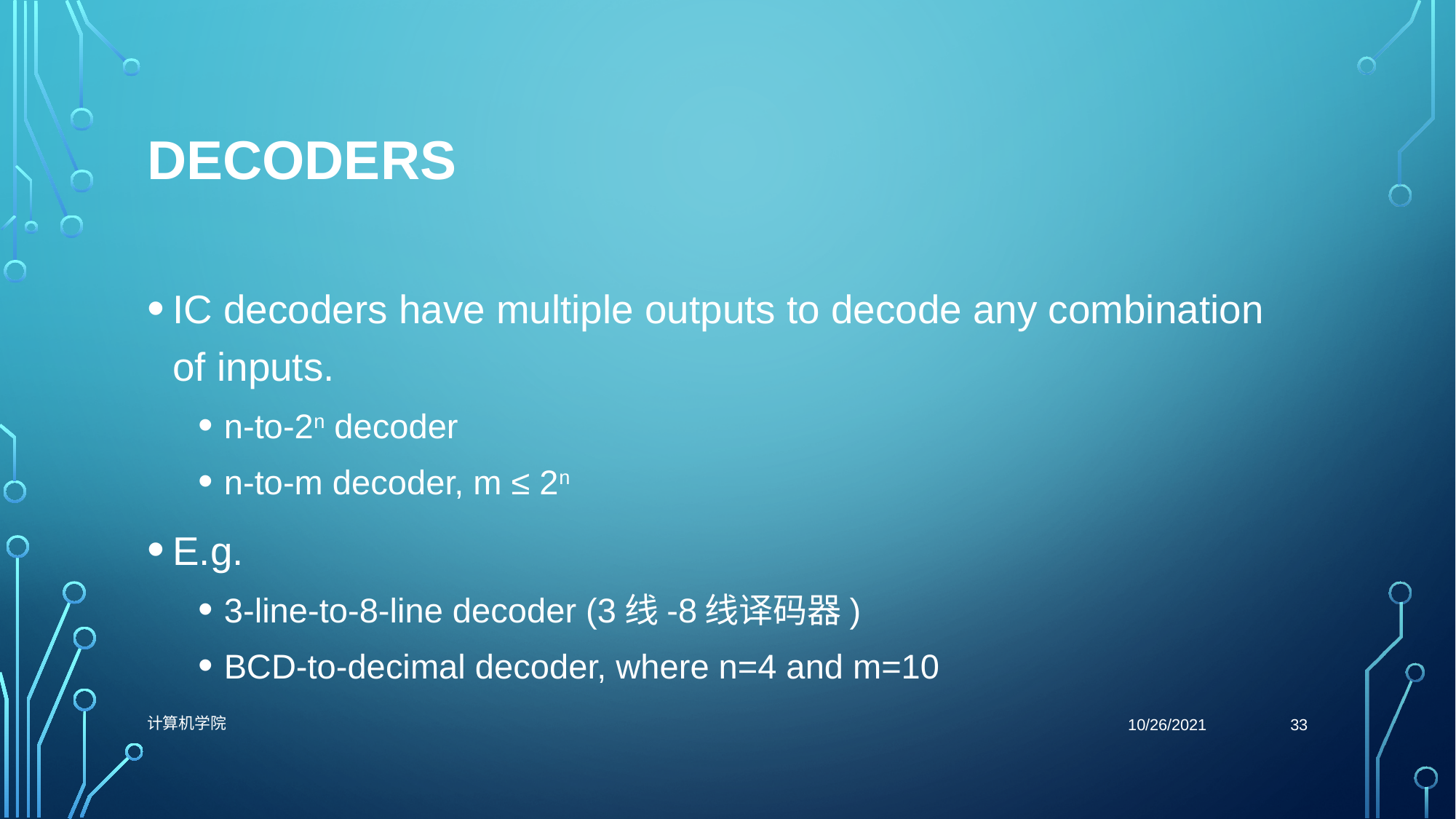

# Decoders
IC decoders have multiple outputs to decode any combination of inputs.
n-to-2n decoder
n-to-m decoder, m ≤ 2n
E.g.
3-line-to-8-line decoder (3线-8线译码器)
BCD-to-decimal decoder, where n=4 and m=10
33
计算机学院
10/26/2021